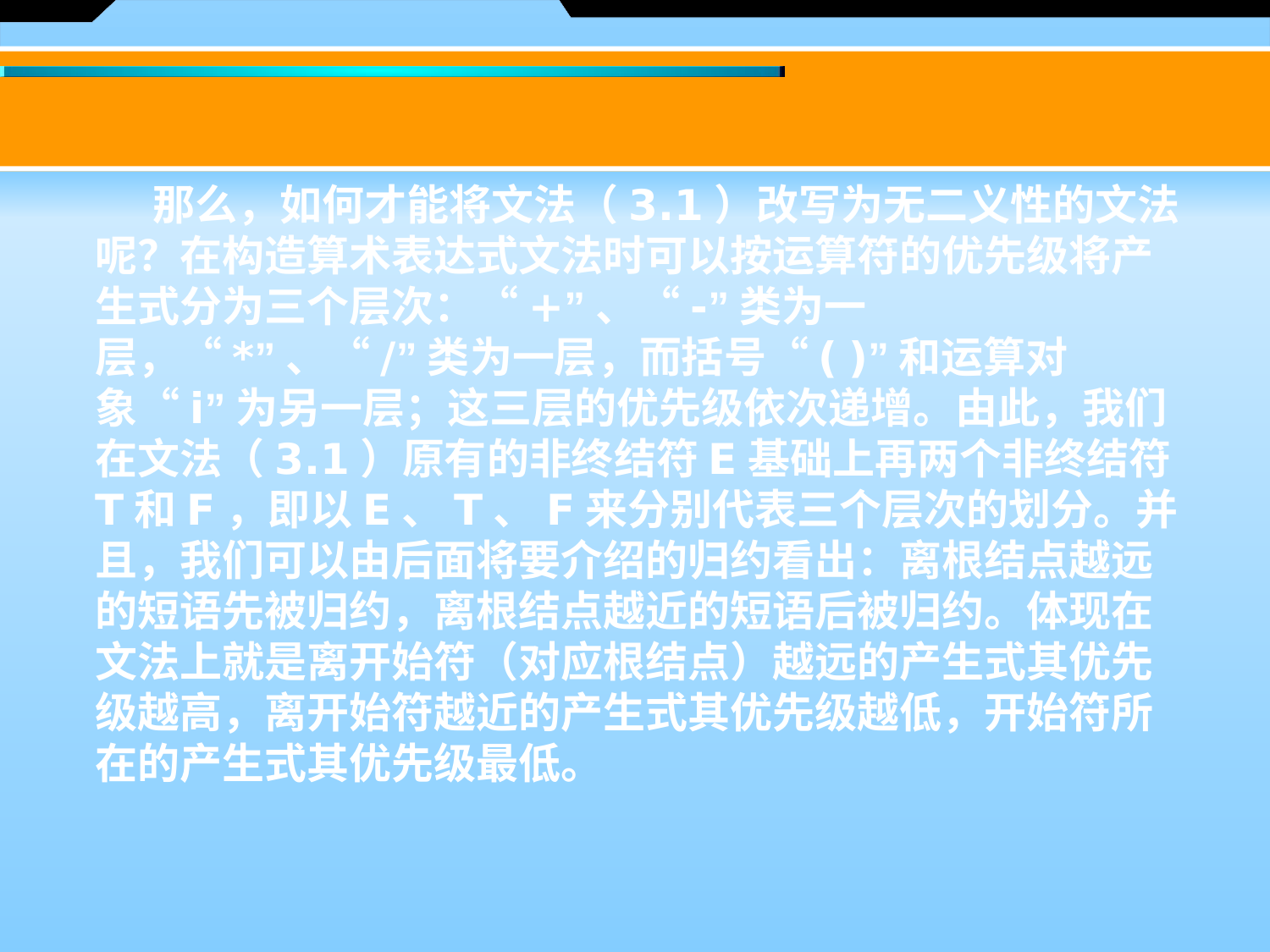

那么，如何才能将文法（3.1）改写为无二义性的文法呢？在构造算术表达式文法时可以按运算符的优先级将产生式分为三个层次：“+”、“-”类为一层，“*”、“/”类为一层，而括号“( )”和运算对象“i”为另一层；这三层的优先级依次递增。由此，我们在文法（3.1）原有的非终结符E基础上再两个非终结符T和F，即以E、T、F来分别代表三个层次的划分。并且，我们可以由后面将要介绍的归约看出：离根结点越远的短语先被归约，离根结点越近的短语后被归约。体现在文法上就是离开始符（对应根结点）越远的产生式其优先级越高，离开始符越近的产生式其优先级越低，开始符所在的产生式其优先级最低。